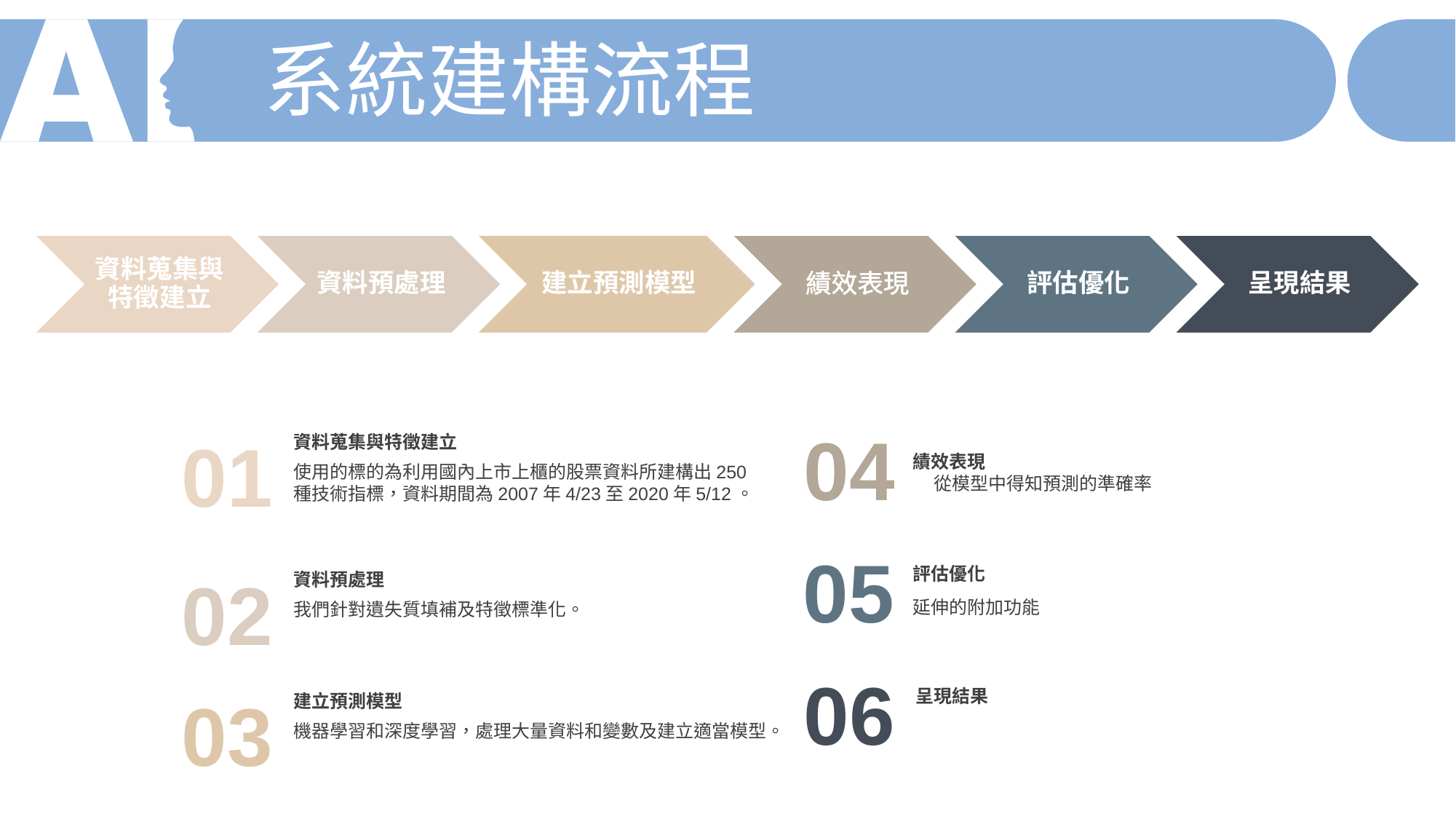

系統建構流程
資料蒐集與特徵建立
資料預處理
建立預測模型
績效表現
評估優化
呈現結果
04
資料蒐集與特徵建立
使用的標的為利用國內上市上櫃的股票資料所建構出250種技術指標，資料期間為2007年4/23至2020年5/12。
01
績效表現
從模型中得知預測的準確率
05
評估優化
延伸的附加功能
資料預處理
我們針對遺失質填補及特徵標準化。
02
06
呈現結果

建立預測模型
機器學習和深度學習，處理大量資料和變數及建立適當模型。
03